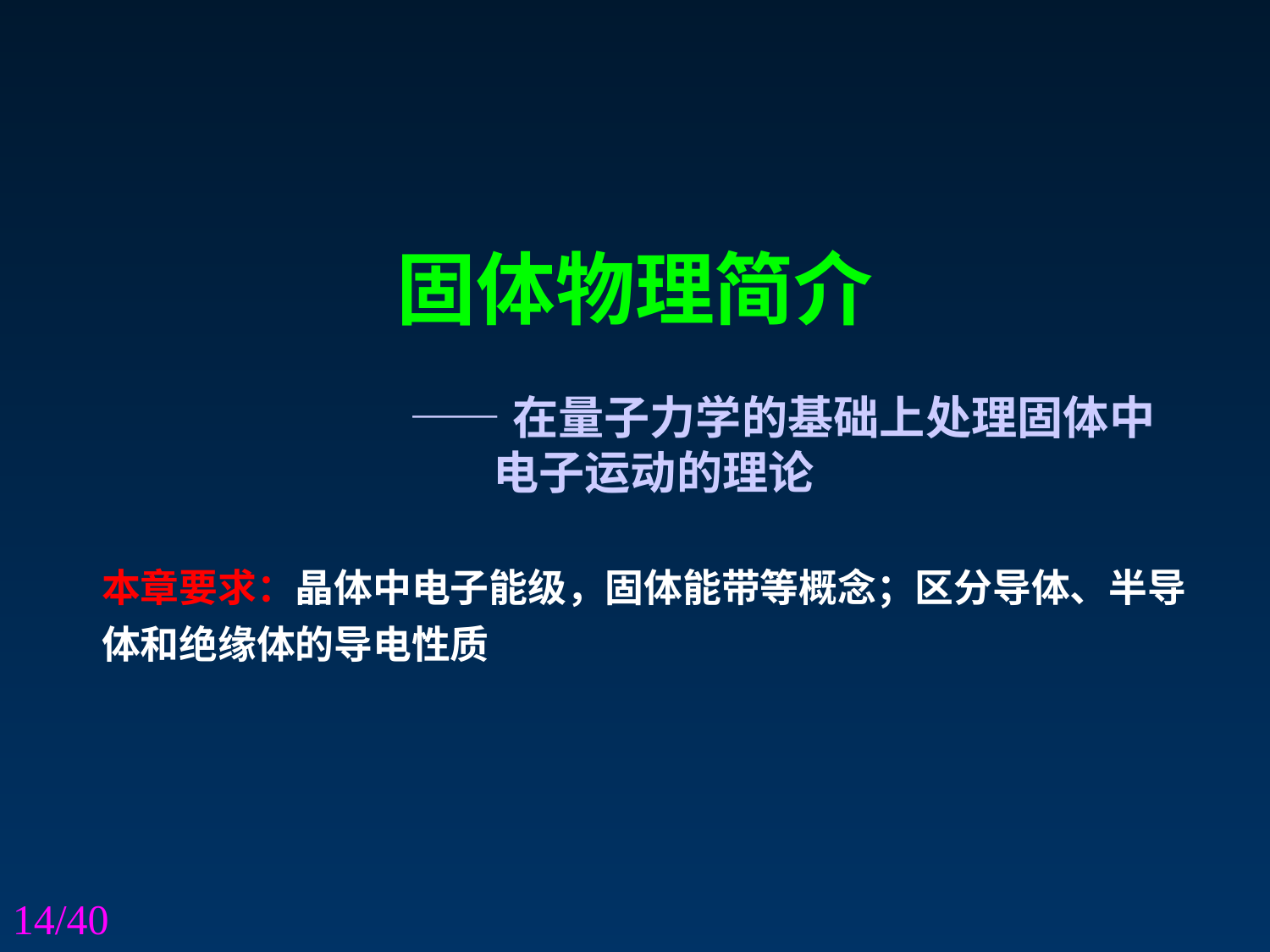

固体物理简介
——在量子力学的基础上处理固体中
       电子运动的理论
本章要求：晶体中电子能级，固体能带等概念；区分导体、半导体和绝缘体的导电性质
14/40